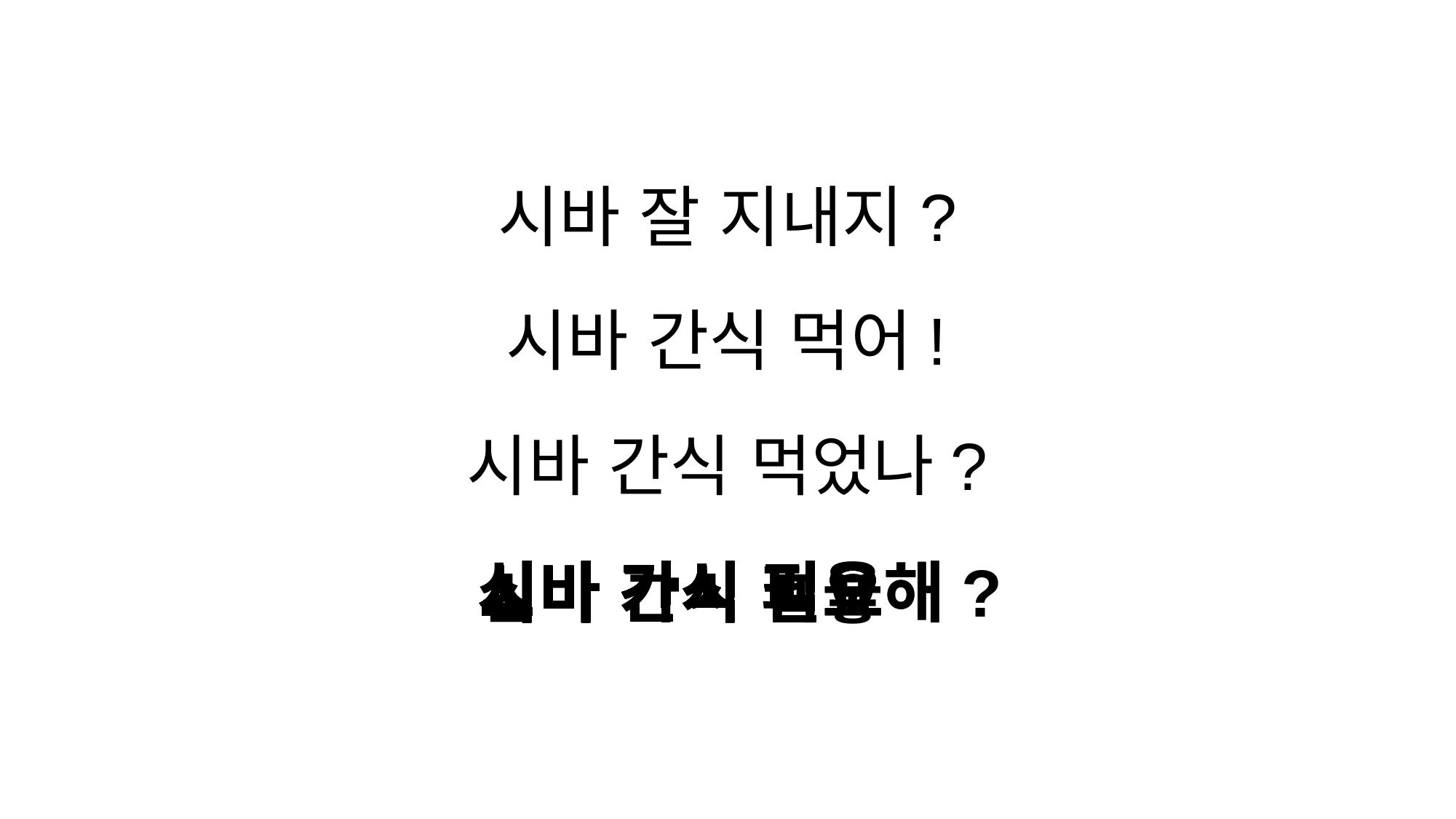

시바 잘 지내지?
시바 간식 먹어!
시바 간식 먹었나?
시바 간식 필요해?
시바 간식 필요해
시바 간식 필요
시바 간식 필욯
시바 간식 필
시바 간식 필ㅇ
시바 간식 피
시바 간식
시바 간식
시바 간식 ㅍ
시바 간시
시바 ㄱ
시바 가
시바 간
시바 간ㅅ
ㅅ
시
십
시바
시바